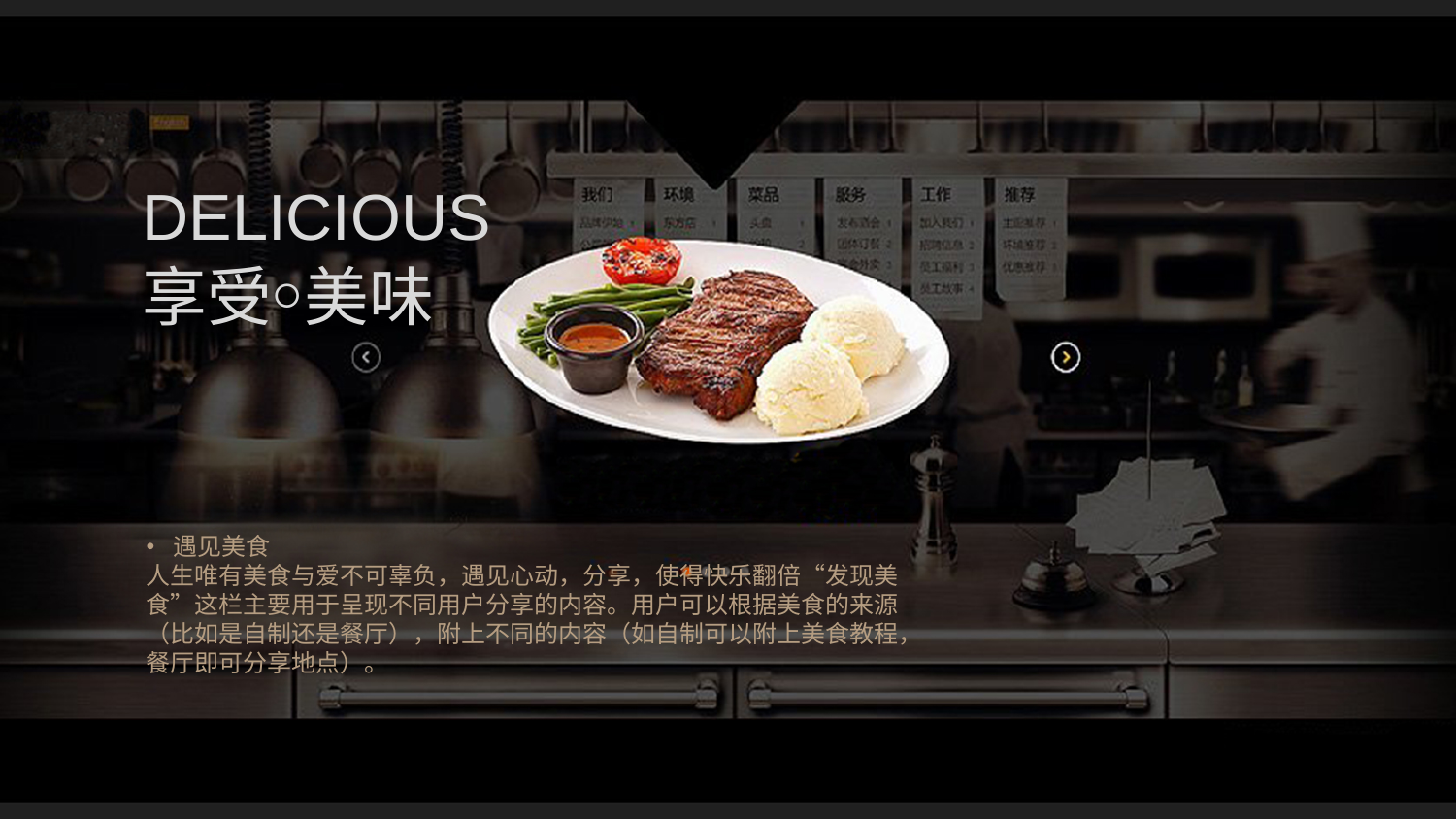

DELICIOUS
享受￮美味
遇见美食
人生唯有美食与爱不可辜负，遇见心动，分享，使得快乐翻倍“发现美食”这栏主要用于呈现不同用户分享的内容。用户可以根据美食的来源（比如是自制还是餐厅），附上不同的内容（如自制可以附上美食教程，餐厅即可分享地点）。